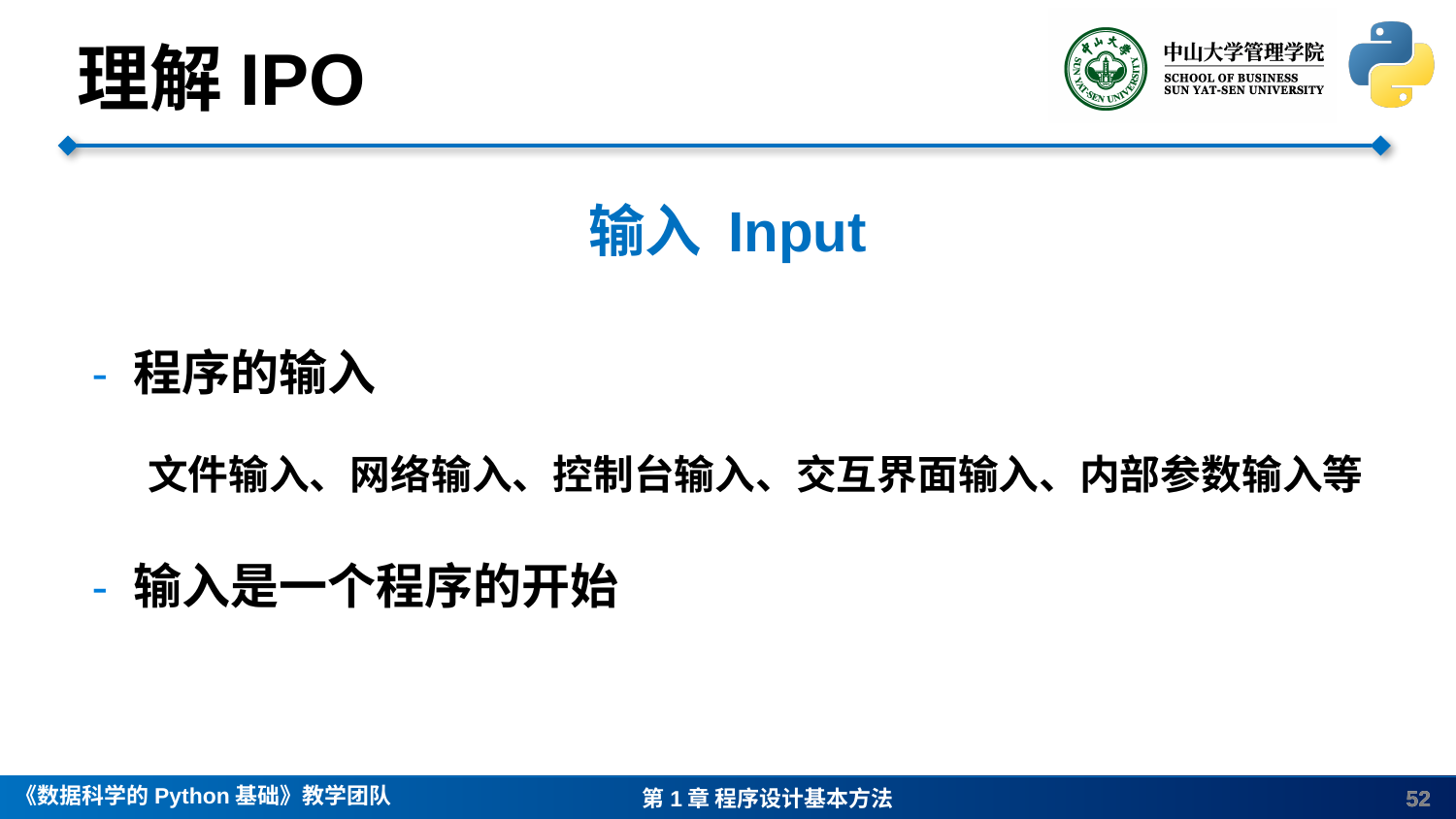

理解IPO
输入 Input
- 程序的输入
     文件输入、网络输入、控制台输入、交互界面输入、内部参数输入等
- 输入是一个程序的开始
52